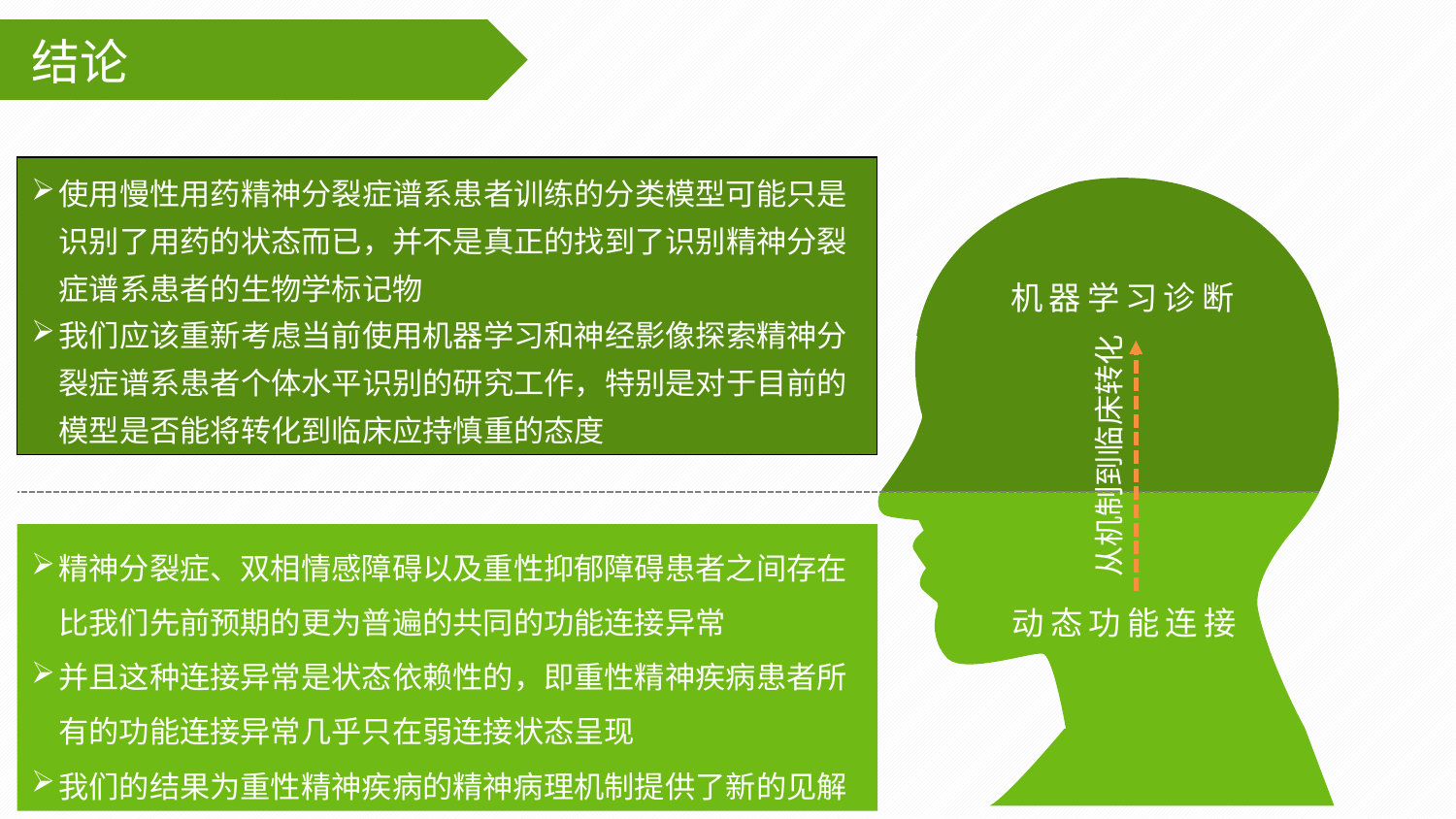

结论

机器学习诊断
动态功能连接
使用慢性用药精神分裂症谱系患者训练的分类模型可能只是识别了用药的状态而已，并不是真正的找到了识别精神分裂症谱系患者的生物学标记物
我们应该重新考虑当前使用机器学习和神经影像探索精神分裂症谱系患者个体水平识别的研究工作，特别是对于目前的模型是否能将转化到临床应持慎重的态度
从机制到临床转化

精神分裂症、双相情感障碍以及重性抑郁障碍患者之间存在比我们先前预期的更为普遍的共同的功能连接异常
并且这种连接异常是状态依赖性的，即重性精神疾病患者所有的功能连接异常几乎只在弱连接状态呈现
我们的结果为重性精神疾病的精神病理机制提供了新的见解